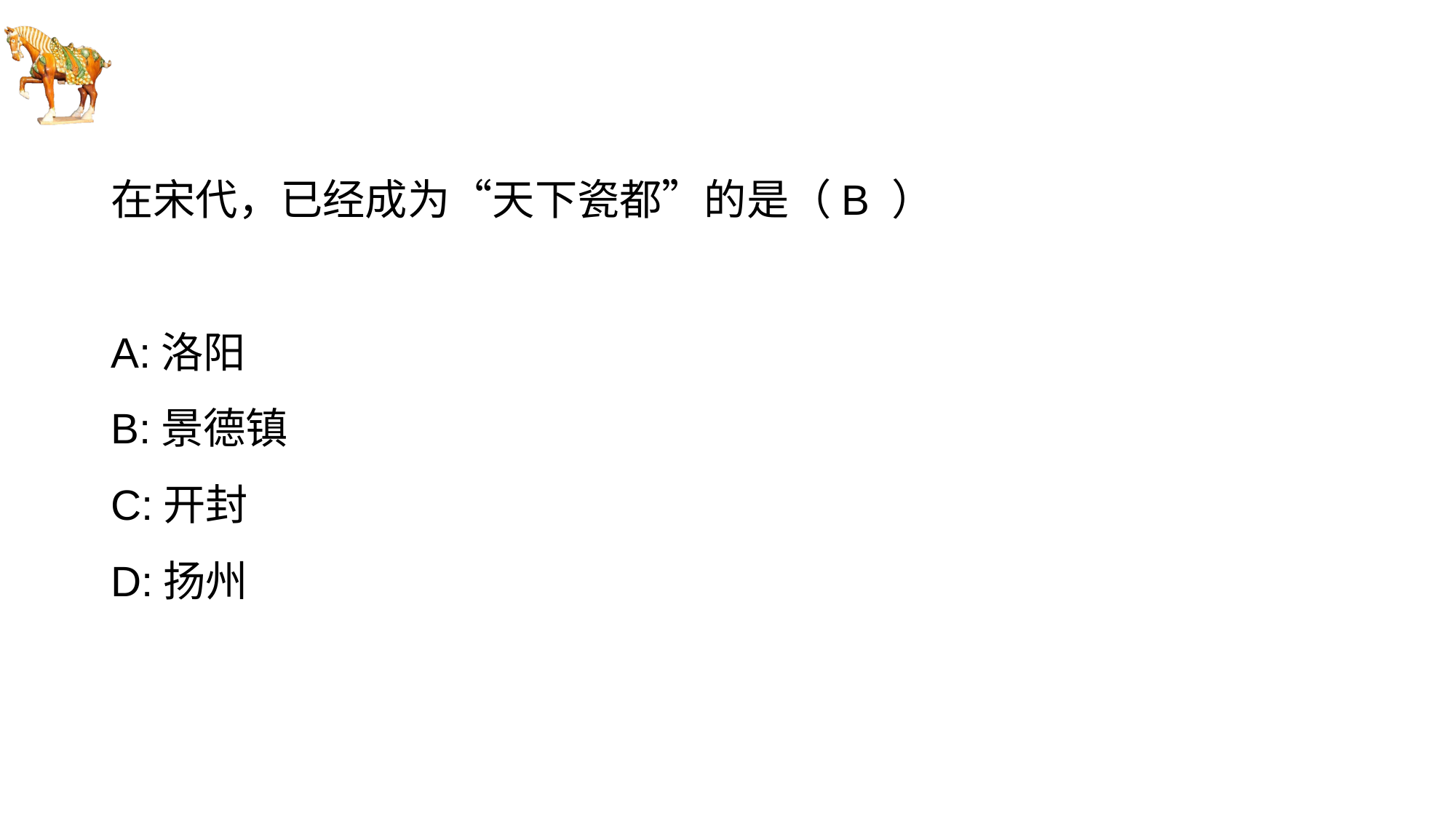

#
在宋代，已经成为“天下瓷都”的是（B ）

A:洛阳
B:景德镇
C:开封
D:扬州

65